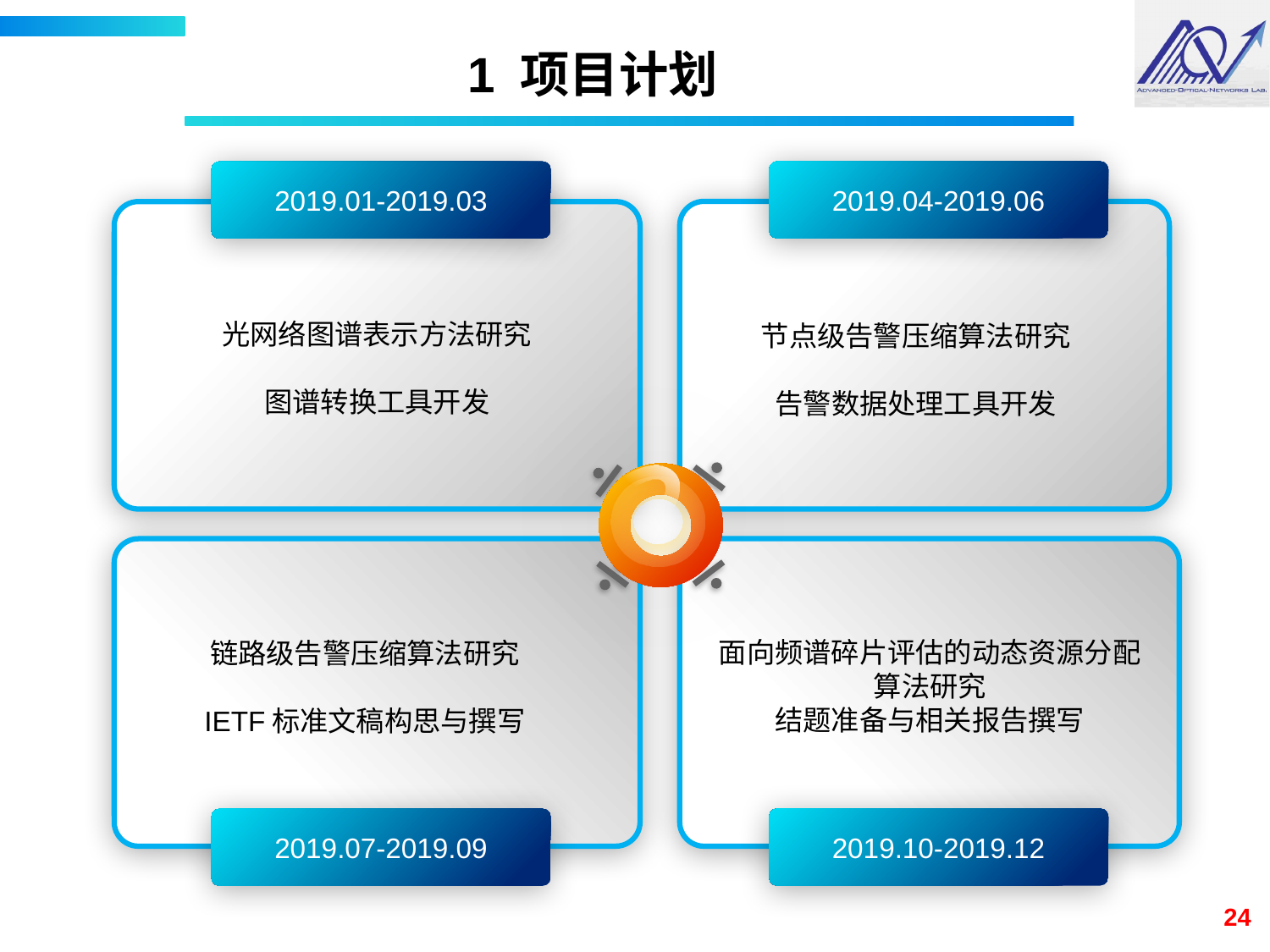

# 1 项目计划

2019.04-2019.06

2019.01-2019.03

节点级告警压缩算法研究

告警数据处理工具开发

光网络图谱表示方法研究

图谱转换工具开发

链路级告警压缩算法研究

IETF标准文稿构思与撰写

面向频谱碎片评估的动态资源分配算法研究
结题准备与相关报告撰写

2019.10-2019.12

2019.07-2019.09
24